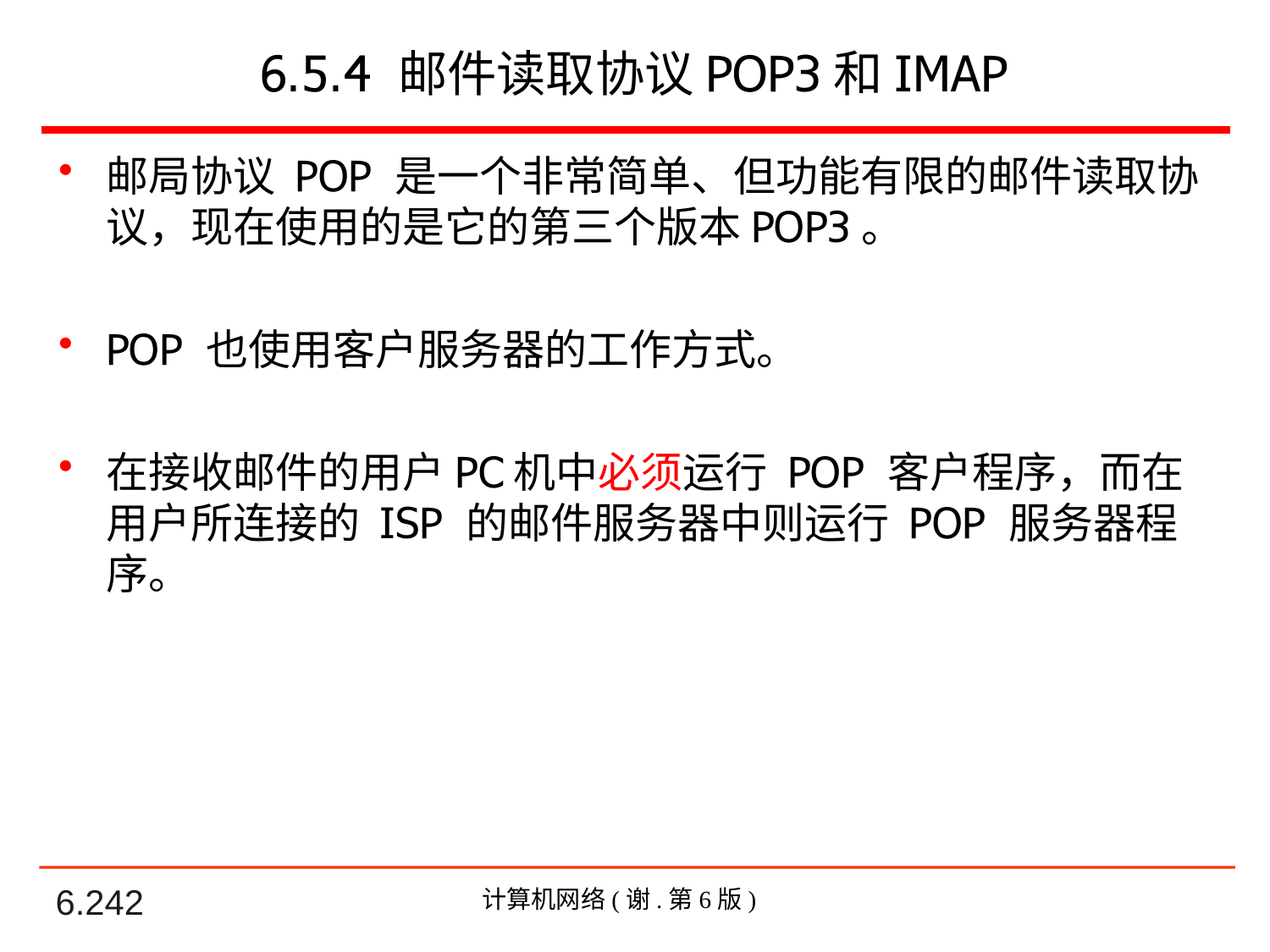

# 6.5.4 邮件读取协议POP3和IMAP
邮局协议 POP 是一个非常简单、但功能有限的邮件读取协议，现在使用的是它的第三个版本POP3。

POP 也使用客户服务器的工作方式。

在接收邮件的用户PC机中必须运行 POP 客户程序，而在用户所连接的 ISP 的邮件服务器中则运行 POP 服务器程序。